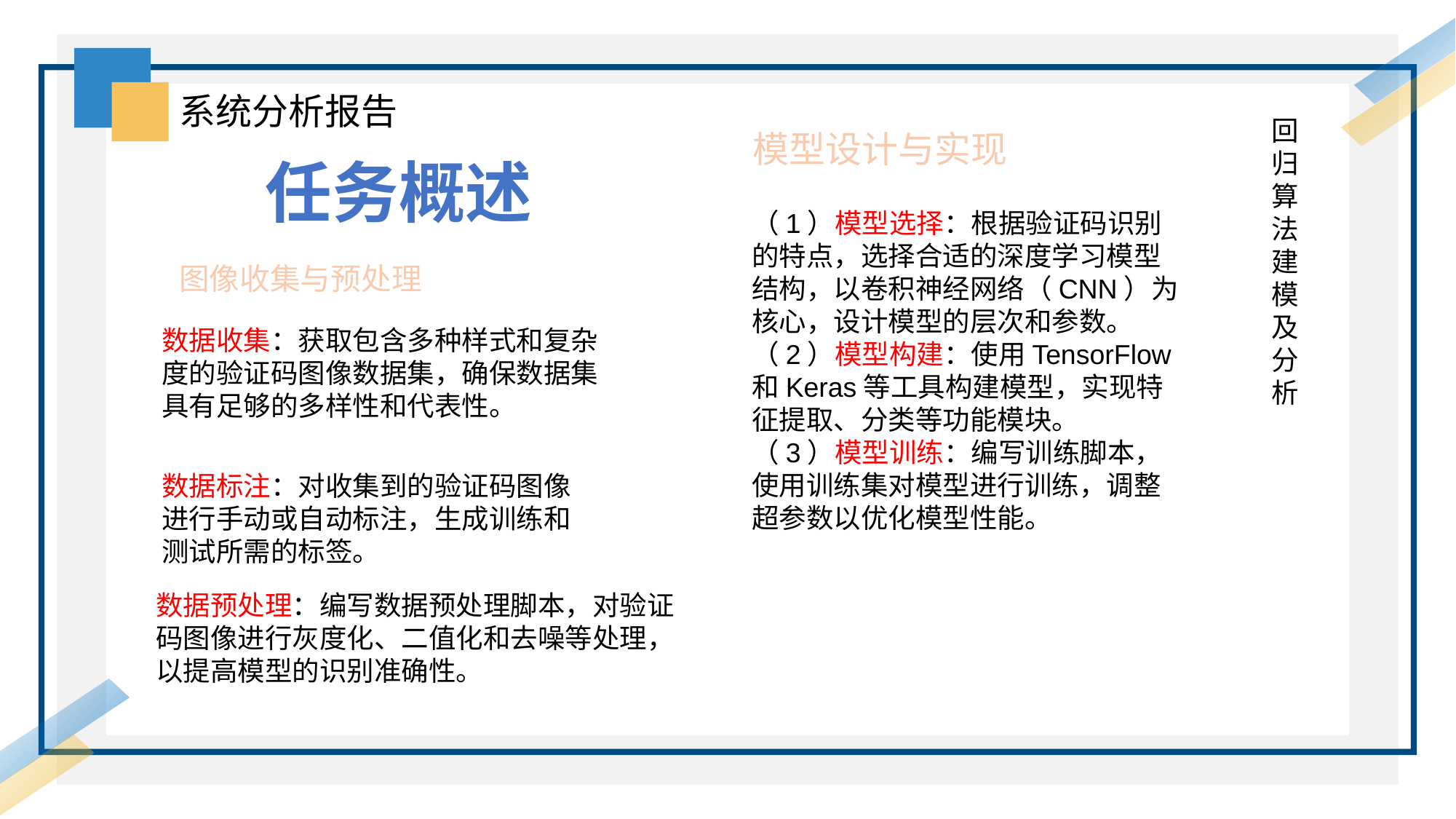

系统分析报告
回归算法建模及分析
模型设计与实现
任务概述
（1）模型选择：根据验证码识别的特点，选择合适的深度学习模型结构，以卷积神经网络（CNN）为核心，设计模型的层次和参数。
（2）模型构建：使用TensorFlow和Keras等工具构建模型，实现特征提取、分类等功能模块。
（3）模型训练：编写训练脚本，使用训练集对模型进行训练，调整超参数以优化模型性能。
图像收集与预处理
数据收集：获取包含多种样式和复杂度的验证码图像数据集，确保数据集具有足够的多样性和代表性。
数据标注：对收集到的验证码图像进行手动或自动标注，生成训练和测试所需的标签。
数据预处理：编写数据预处理脚本，对验证码图像进行灰度化、二值化和去噪等处理，以提高模型的识别准确性。